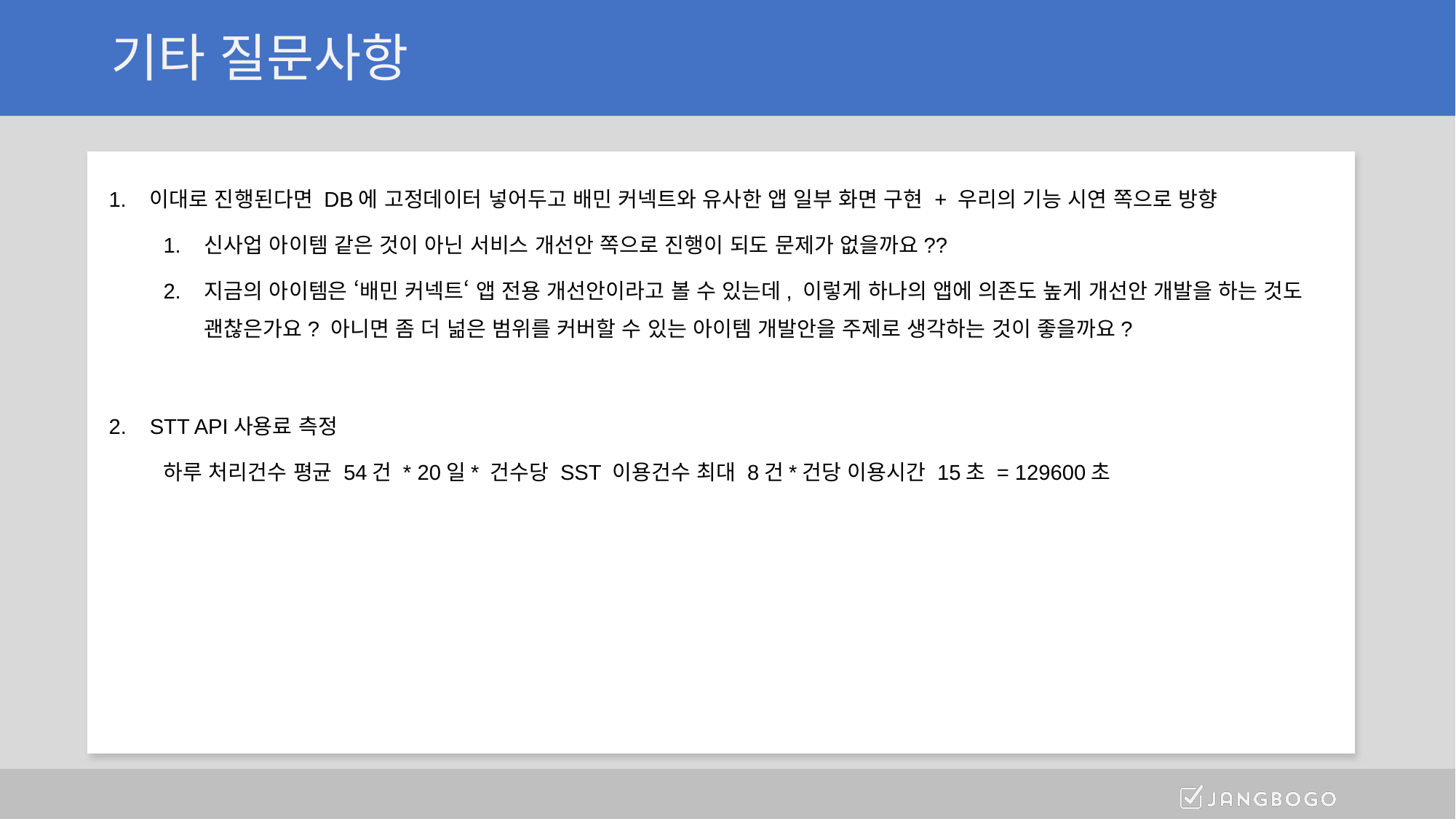

# 기타 질문사항
이대로 진행된다면 DB에 고정데이터 넣어두고 배민 커넥트와 유사한 앱 일부 화면 구현 + 우리의 기능 시연 쪽으로 방향
신사업 아이템 같은 것이 아닌 서비스 개선안 쪽으로 진행이 되도 문제가 없을까요??
지금의 아이템은 ‘배민 커넥트‘ 앱 전용 개선안이라고 볼 수 있는데, 이렇게 하나의 앱에 의존도 높게 개선안 개발을 하는 것도 괜찮은가요? 아니면 좀 더 넒은 범위를 커버할 수 있는 아이템 개발안을 주제로 생각하는 것이 좋을까요?

STT API사용료 측정
하루 처리건수 평균 54건 * 20일* 건수당 SST 이용건수 최대 8건*건당 이용시간 15초 = 129600초